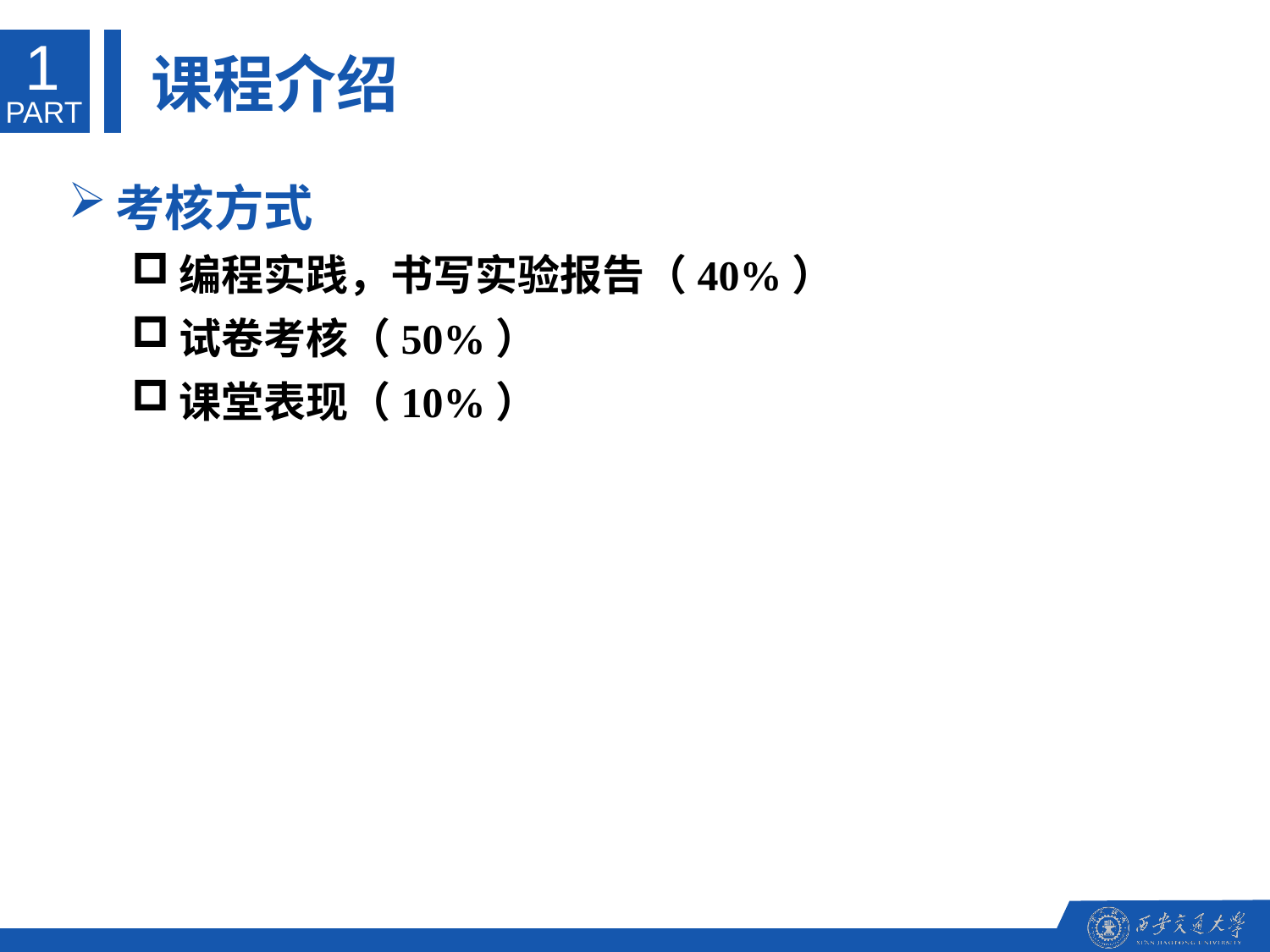

1
课程介绍
PART
考核方式
编程实践，书写实验报告（40%）
试卷考核（50%）
课堂表现（10%）